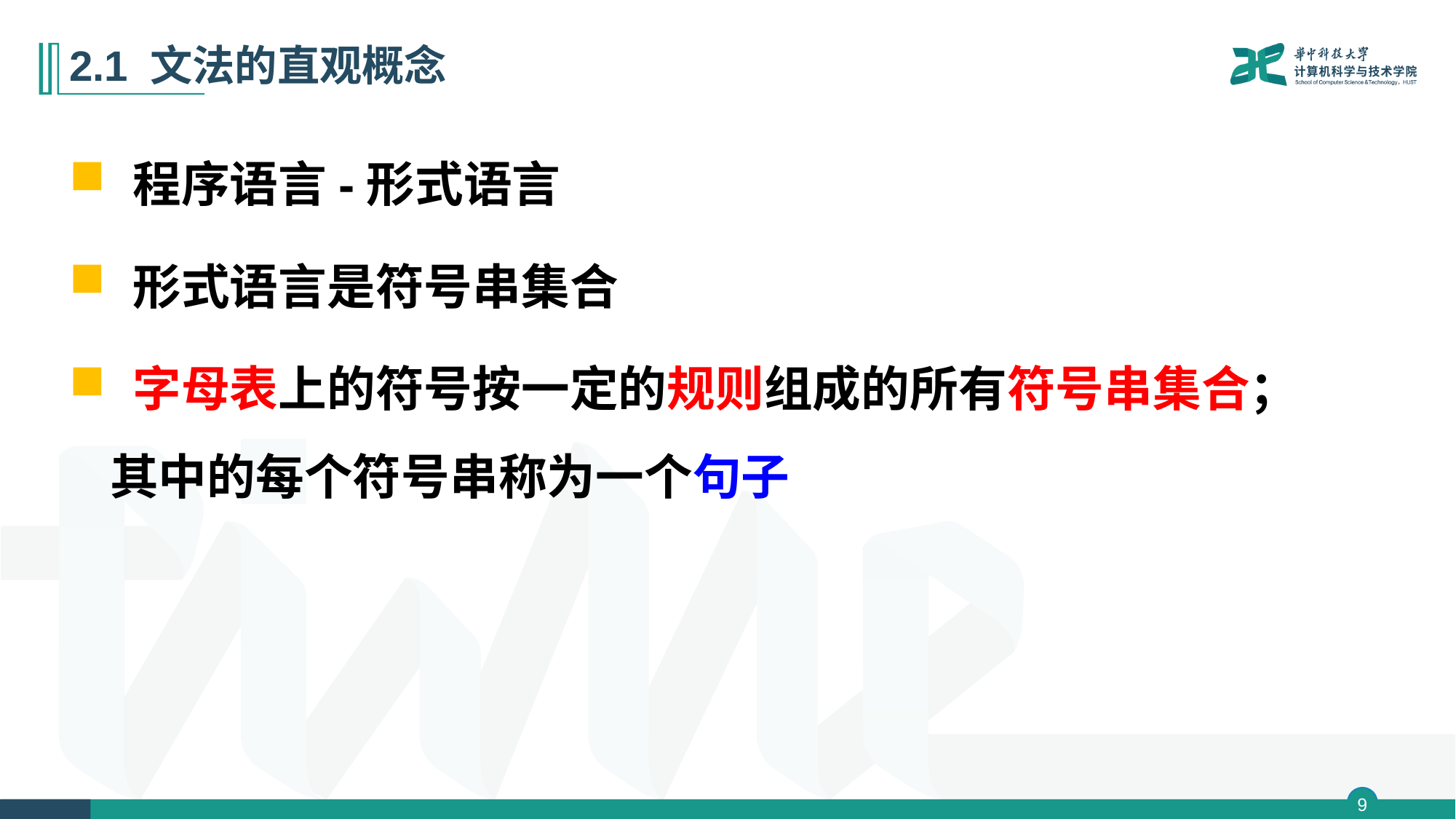

# 2.1 文法的直观概念
 程序语言-形式语言
 形式语言是符号串集合
 字母表上的符号按一定的规则组成的所有符号串集合；其中的每个符号串称为一个句子